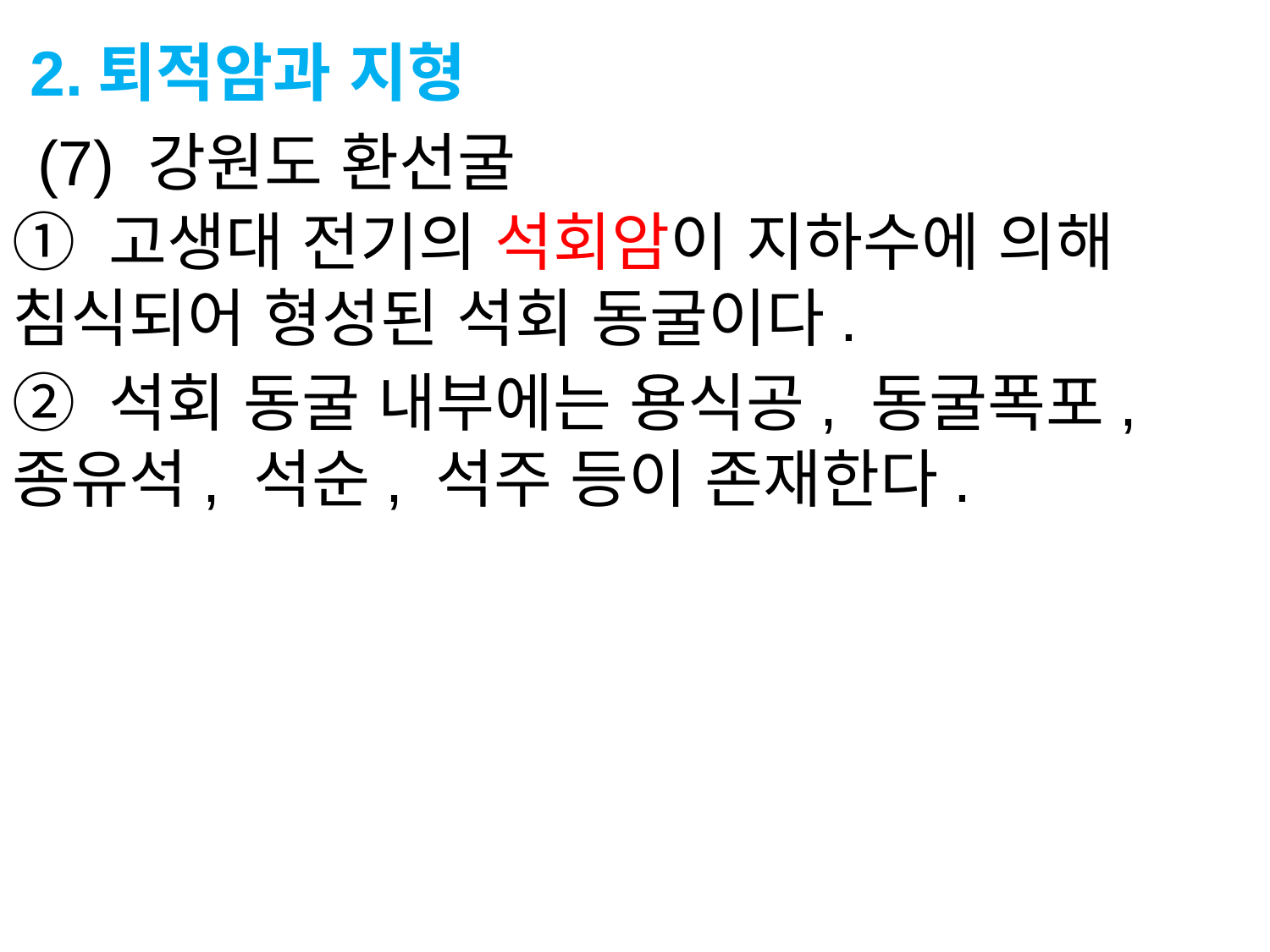

2.퇴적암과 지형
(7) 강원도 환선굴
① 고생대 전기의 석회암이 지하수에 의해 침식되어 형성된 석회 동굴이다.
② 석회 동굴 내부에는 용식공, 동굴폭포, 종유석, 석순, 석주 등이 존재한다.